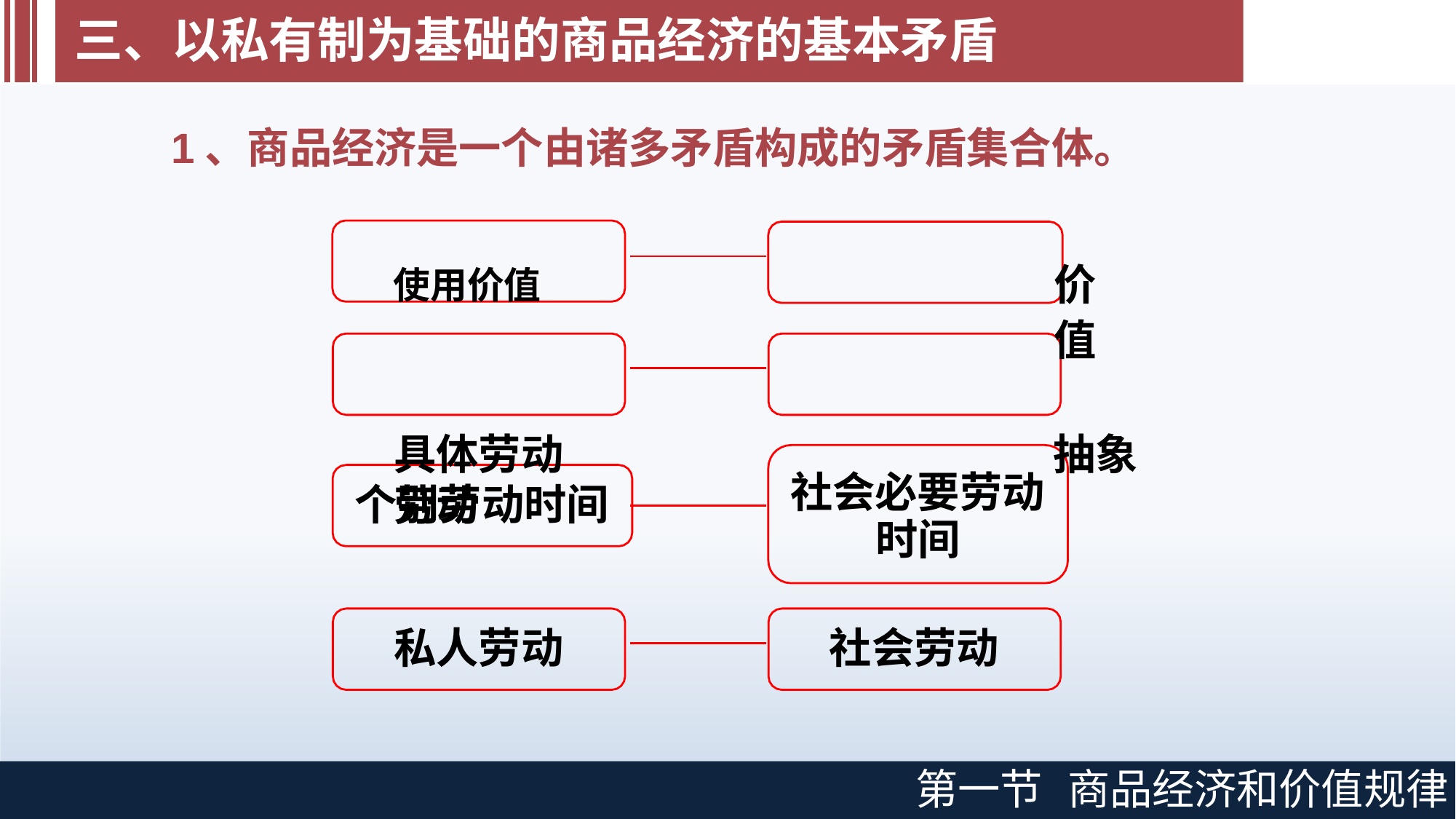

# 三、以私有制为基础的商品经济的基本矛盾

1、商品经济是一个由诸多矛盾构成的矛盾集合体。

使用价值	价	值

具体劳动	抽象劳动

社会必要劳动 时间

个别劳动时间

私人劳动
社会劳动

第一节
商品经济和价值规律